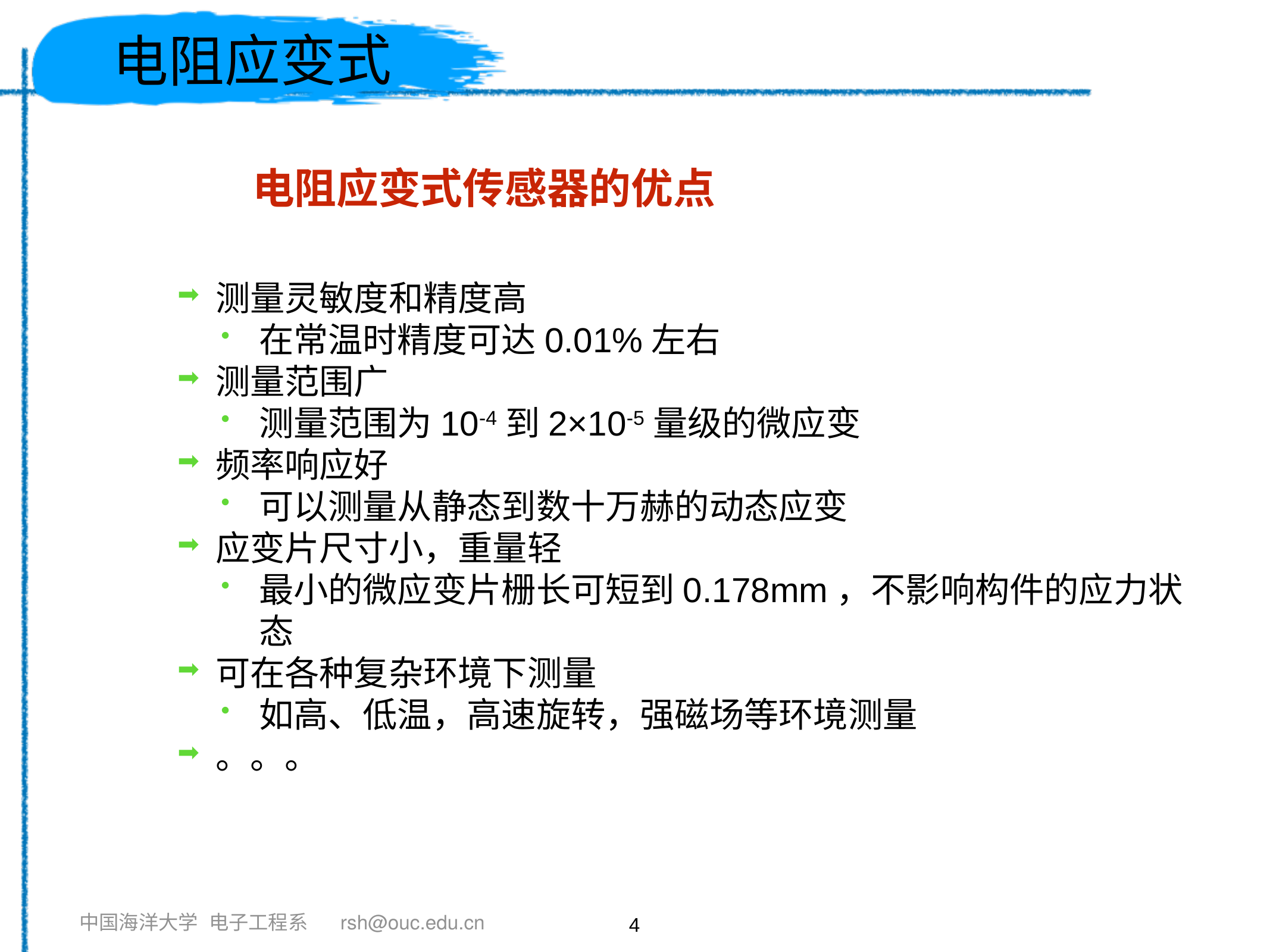

# 电阻应变式
电阻应变式传感器的优点
测量灵敏度和精度高
在常温时精度可达0.01%左右
测量范围广
测量范围为10-4到2×10-5量级的微应变
频率响应好
可以测量从静态到数十万赫的动态应变
应变片尺寸小，重量轻
最小的微应变片栅长可短到0.178mm，不影响构件的应力状态
可在各种复杂环境下测量
如高、低温，高速旋转，强磁场等环境测量
。。。
4